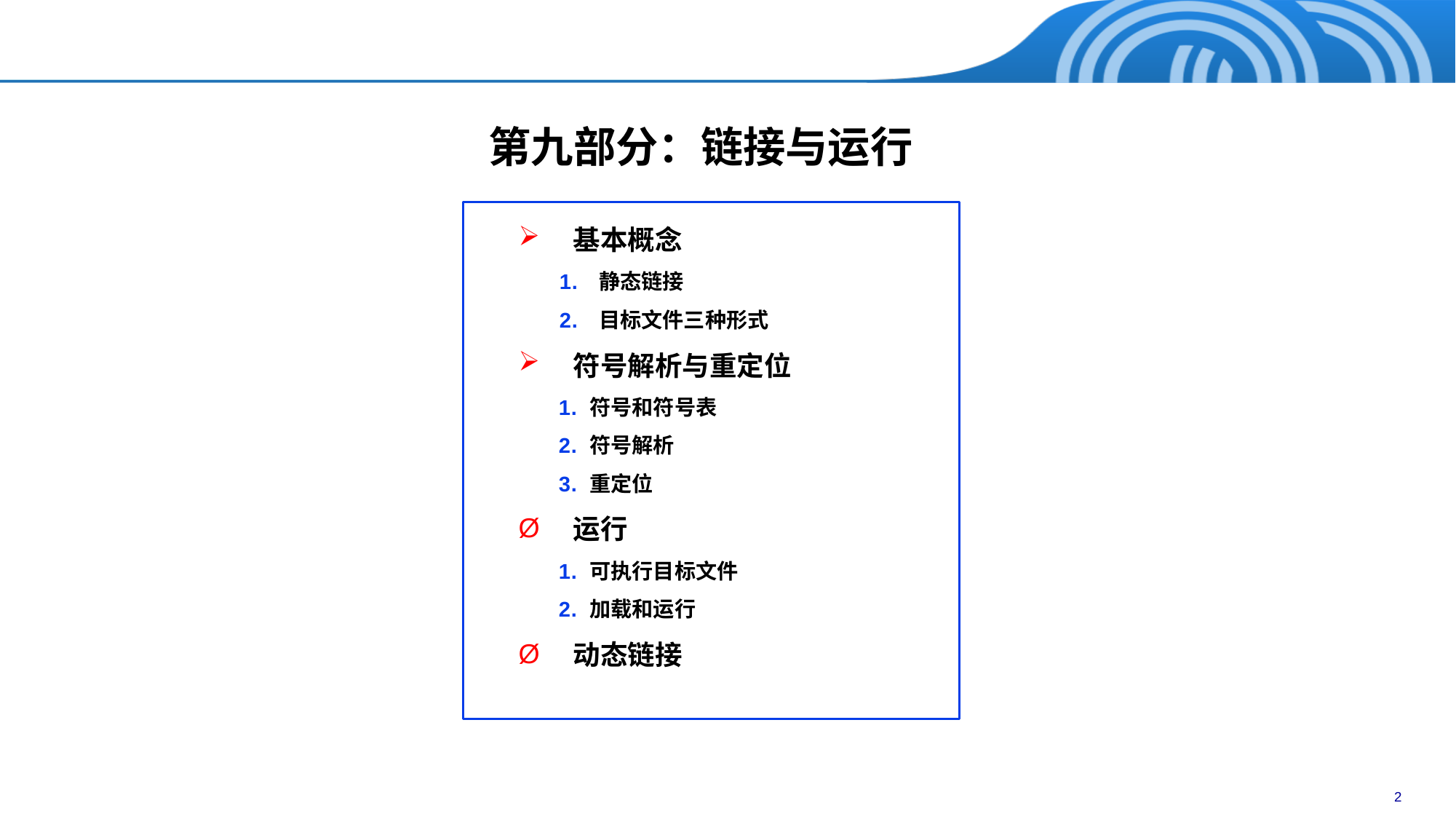

第九部分：链接与运行
基本概念
静态链接
目标文件三种形式
符号解析与重定位
符号和符号表
符号解析
重定位
运行
可执行目标文件
加载和运行
动态链接